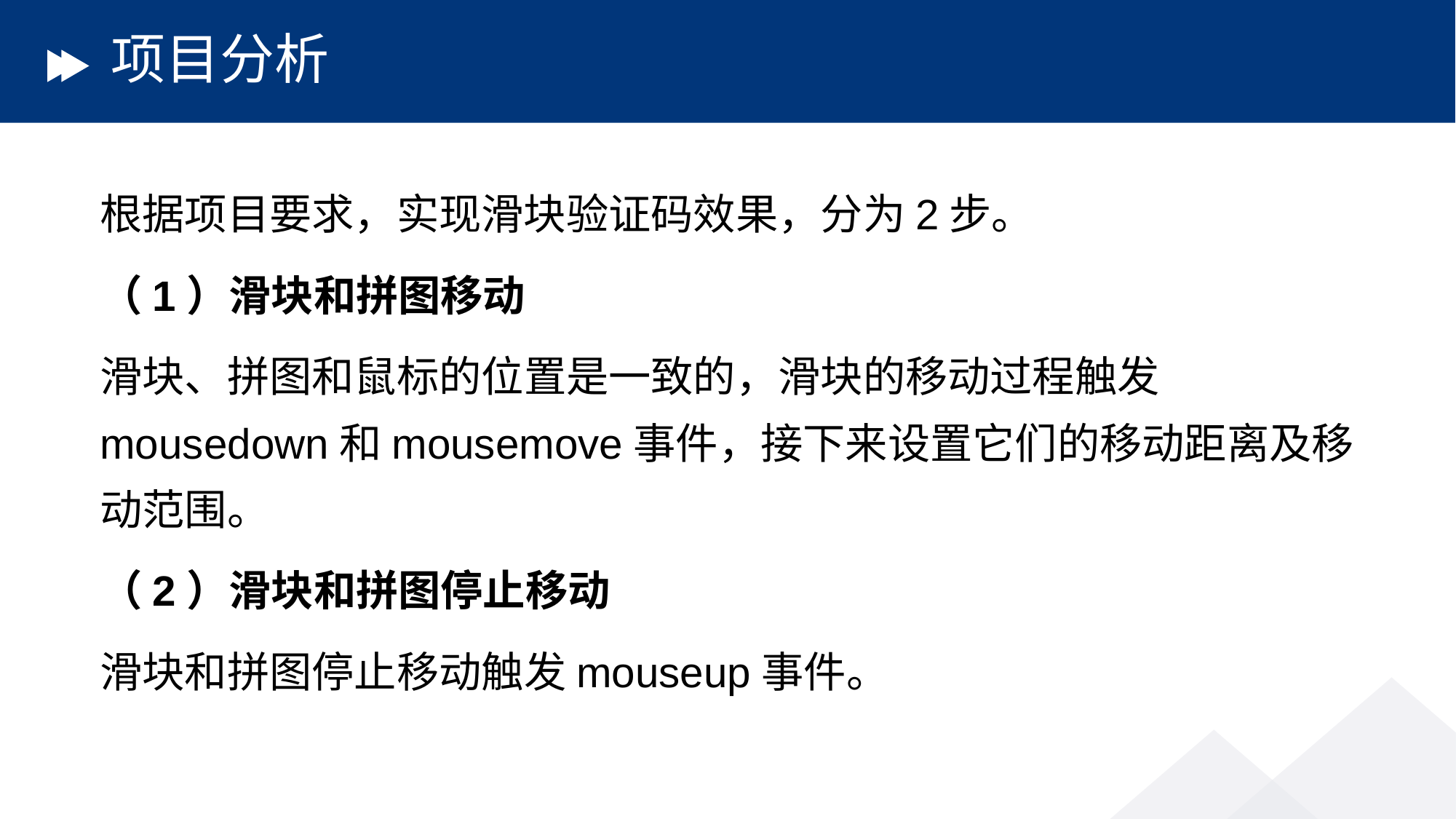

# 项目分析
根据项目要求，实现滑块验证码效果，分为2步。
（1）滑块和拼图移动
滑块、拼图和鼠标的位置是一致的，滑块的移动过程触发mousedown和mousemove事件，接下来设置它们的移动距离及移动范围。
（2）滑块和拼图停止移动
滑块和拼图停止移动触发mouseup事件。